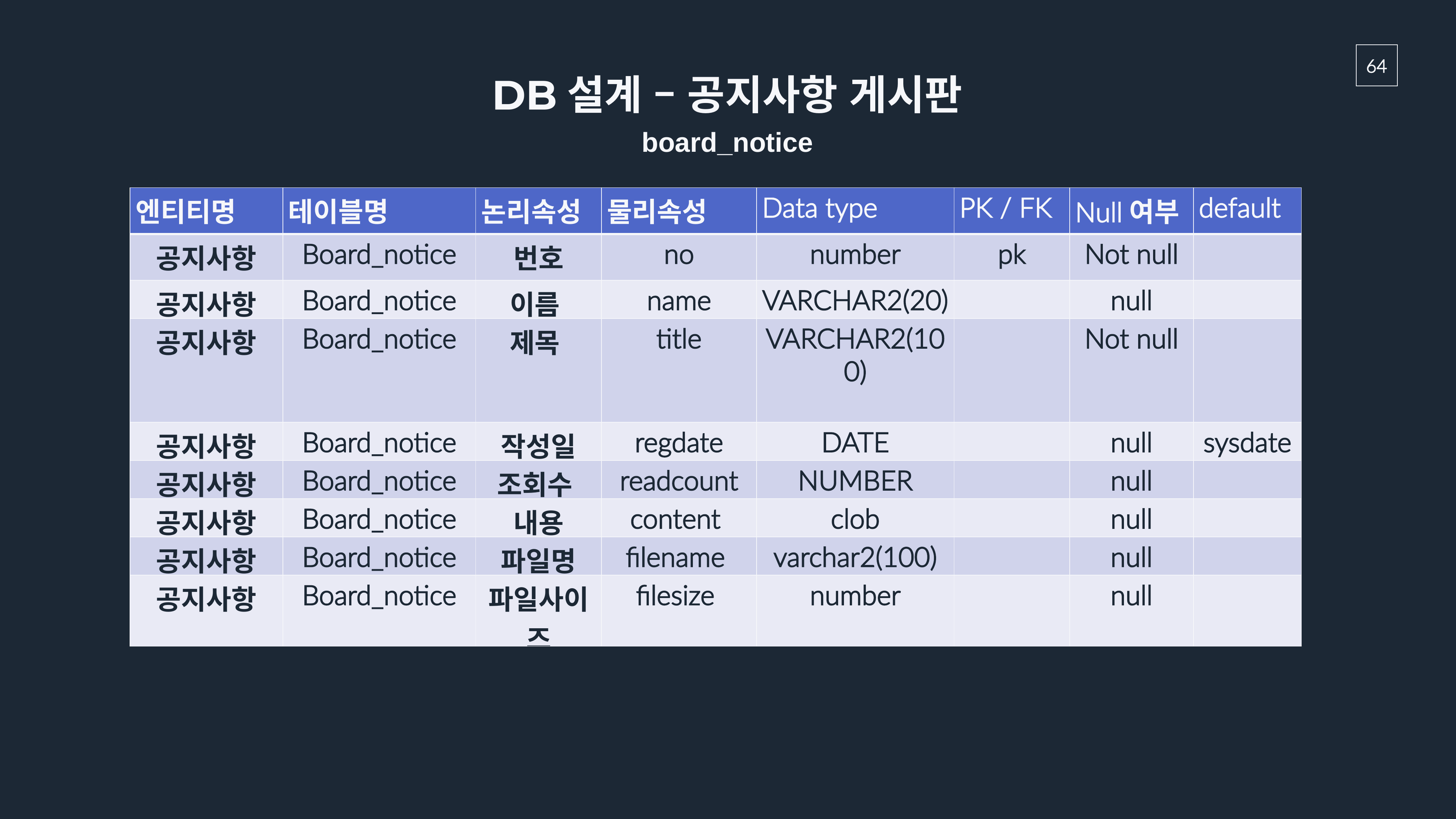

DB설계 – 공지사항 게시판
board_notice
| 엔티티명 | 테이블명 | 논리속성 | 물리속성 | Data type | PK / FK | Null여부 | default |
| --- | --- | --- | --- | --- | --- | --- | --- |
| 공지사항 | Board\_notice | 번호 | no | number | pk | Not null |  |
| 공지사항 | Board\_notice | 이름 | name | VARCHAR2(20) |  | null |  |
| 공지사항 | Board\_notice | 제목 | title | VARCHAR2(100) |  | Not null |  |
| 공지사항 | Board\_notice | 작성일 | regdate | DATE |  | null | sysdate |
| 공지사항 | Board\_notice | 조회수 | readcount | NUMBER |  | null |  |
| 공지사항 | Board\_notice | 내용 | content | clob |  | null |  |
| 공지사항 | Board\_notice | 파일명 | filename | varchar2(100) |  | null |  |
| 공지사항 | Board\_notice | 파일사이즈 | filesize | number |  | null |  |